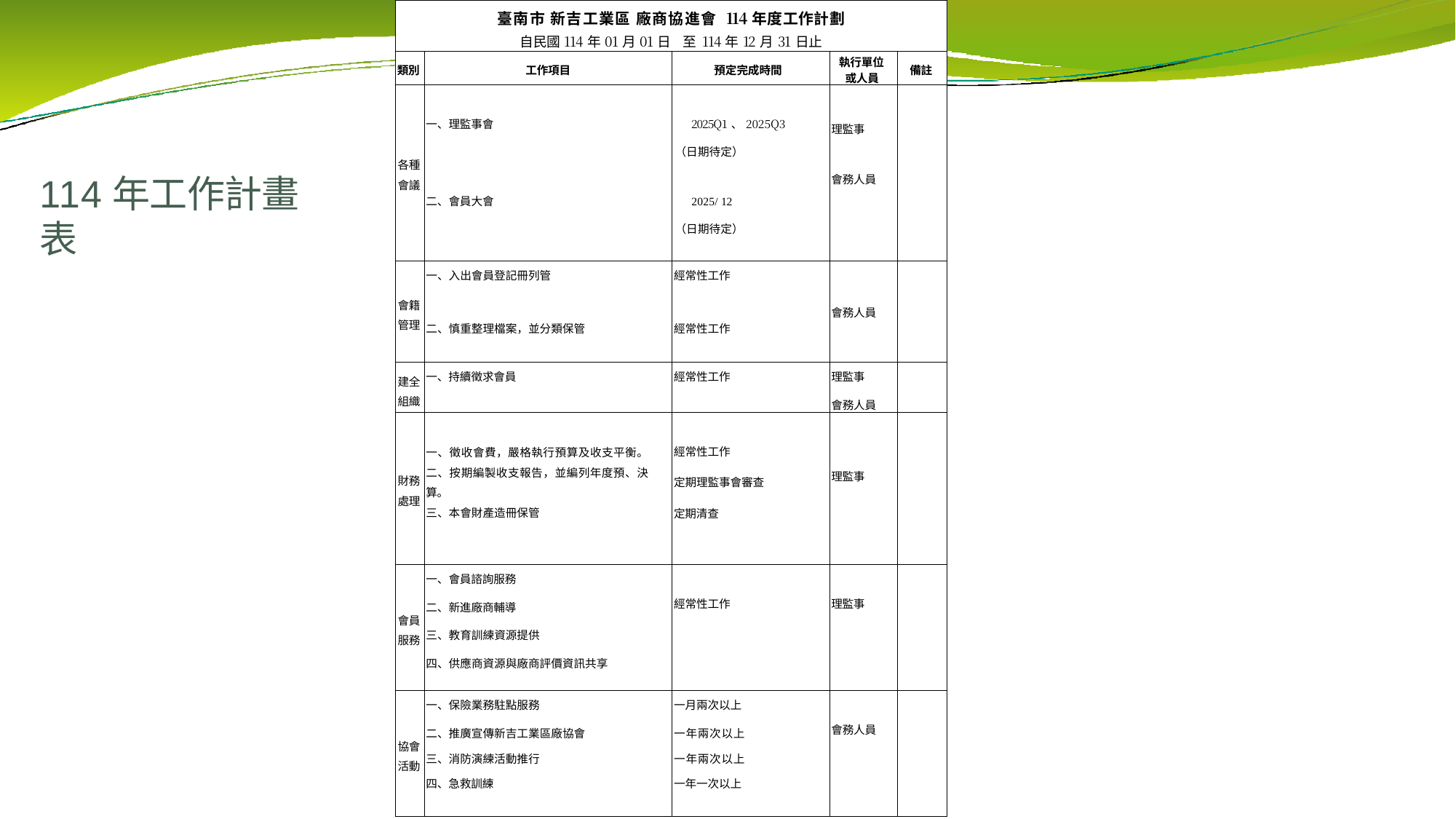

| 臺南市 新吉工業區 廠商協進會 114年度工作計劃 自民國114年01月01日 至114年12月31日止 |  |  |  |  |
| --- | --- | --- | --- | --- |
| 類別 | 工作項目 | 預定完成時間 | 執行單位 或人員 | 備註 |
| 各種會議 | 一、理監事會 二、會員大會 | 2025Q1、2025Q3 （日期待定） 2025/ 12 （日期待定） | 理監事 會務人員 |  |
| 會籍管理 | 一、入出會員登記冊列管 二、慎重整理檔案，並分類保管 | 經常性工作 經常性工作 | 會務人員 |  |
| 建全組織 | 一、持續徵求會員 | 經常性工作 | 理監事 會務人員 |  |
| 財務處理 | 一、徵收會費，嚴格執行預算及收支平衡。二、按期編製收支報告，並編列年度預、決算。 三、本會財產造冊保管 | 經常性工作 定期理監事會審查定期清查 | 理監事 |  |
| 會員服務 | 一、會員諮詢服務 二、新進廠商輔導 三、教育訓練資源提供 四、供應商資源與廠商評價資訊共享 | 經常性工作 | 理監事 |  |
| 協會活動 | 一、保險業務駐點服務 二、推廣宣傳新吉工業區廠協會三、消防演練活動推行 四、急救訓練 | 一月兩次以上 一年兩次以上一年兩次以上一年一次以上 | 會務人員 |  |

# 114年工作計畫表